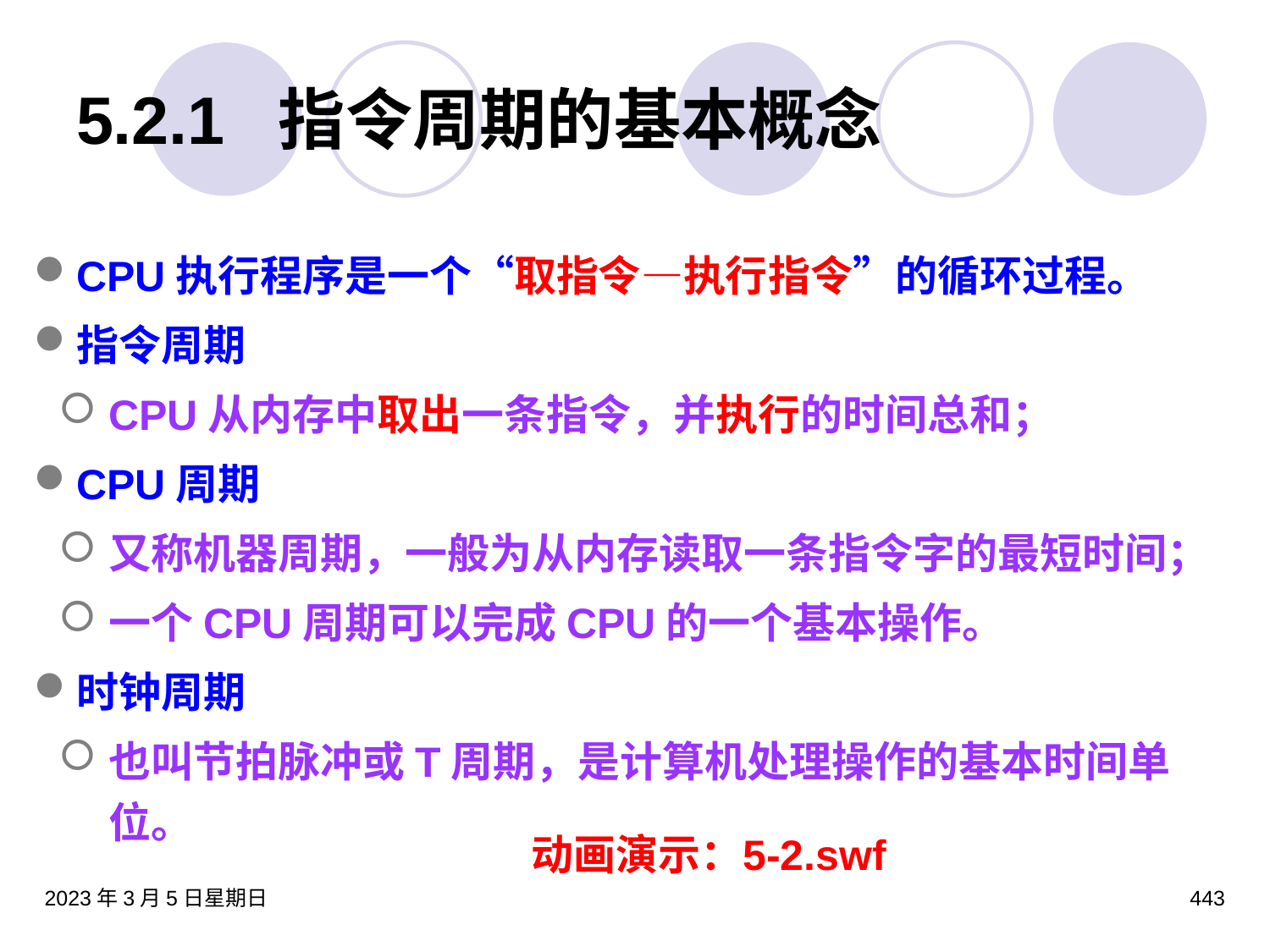

# 5.2.1  指令周期的基本概念
CPU执行程序是一个“取指令—执行指令”的循环过程。
指令周期
CPU从内存中取出一条指令，并执行的时间总和；
CPU周期
又称机器周期，一般为从内存读取一条指令字的最短时间；
一个CPU周期可以完成CPU的一个基本操作。
时钟周期
也叫节拍脉冲或T周期，是计算机处理操作的基本时间单位。
动画演示：5-2.swf
2023年3月5日星期日
443